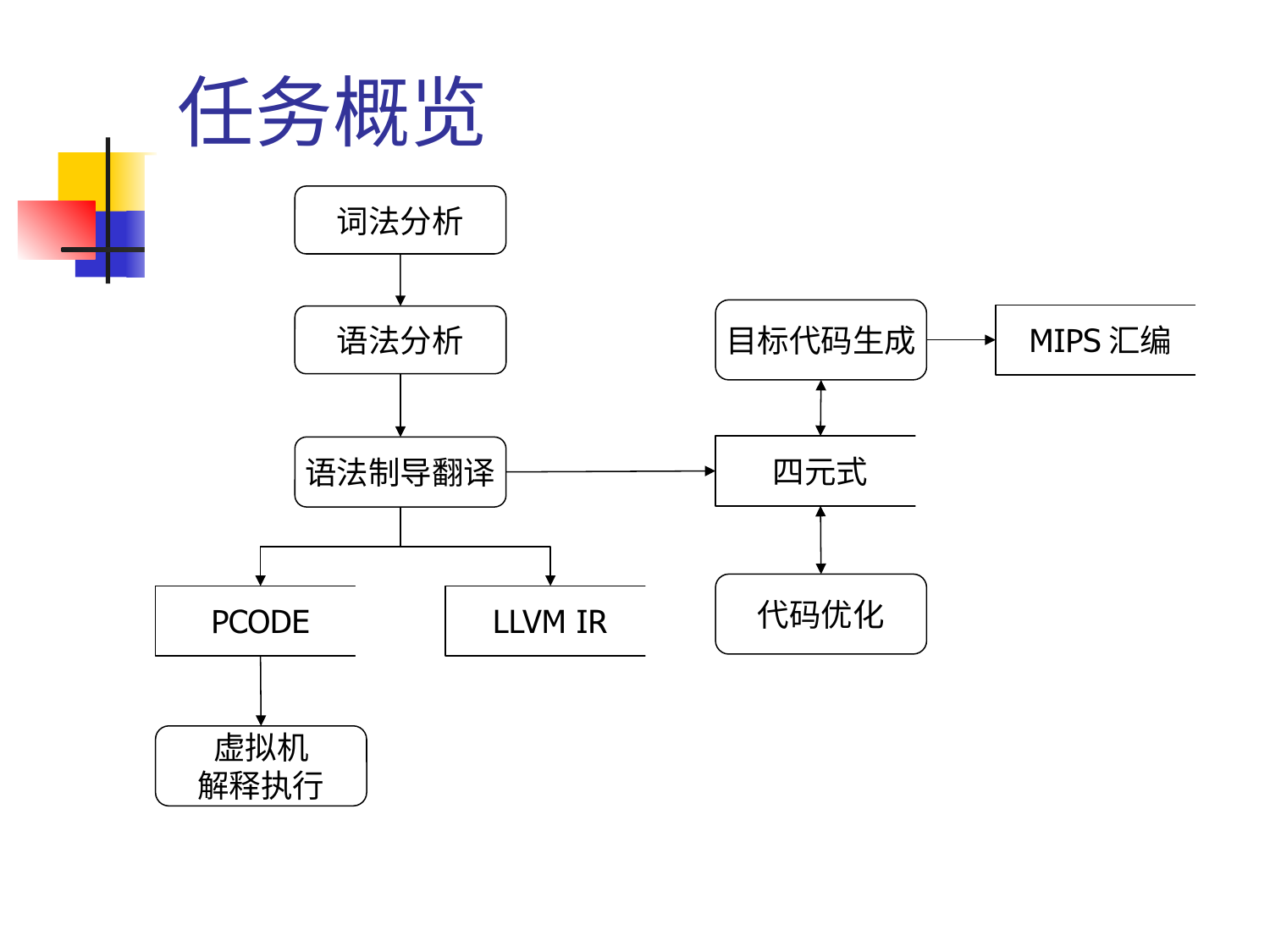

# 任务概览

词法分析

MIPS汇编
目标代码生成
语法分析

四元式
语法制导翻译

PCODE

LLVM IR
代码优化
虚拟机
解释执行